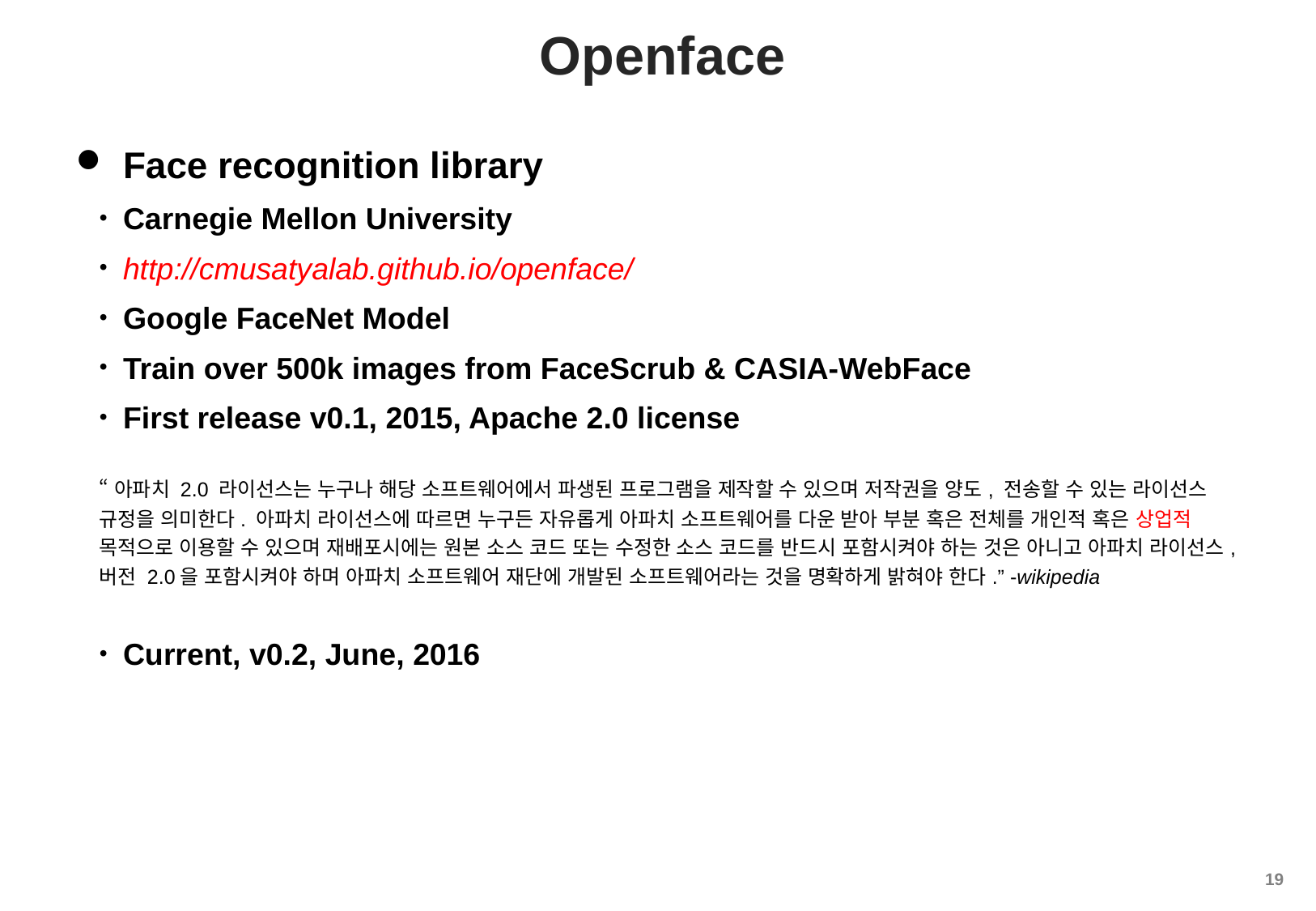

# Openface
Face recognition library
Carnegie Mellon University
http://cmusatyalab.github.io/openface/
Google FaceNet Model
Train over 500k images from FaceScrub & CASIA-WebFace
First release v0.1, 2015, Apache 2.0 license

“아파치 2.0 라이선스는 누구나 해당 소프트웨어에서 파생된 프로그램을 제작할 수 있으며 저작권을 양도, 전송할 수 있는 라이선스 규정을 의미한다. 아파치 라이선스에 따르면 누구든 자유롭게 아파치 소프트웨어를 다운 받아 부분 혹은 전체를 개인적 혹은 상업적 목적으로 이용할 수 있으며 재배포시에는 원본 소스 코드 또는 수정한 소스 코드를 반드시 포함시켜야 하는 것은 아니고 아파치 라이선스, 버전 2.0을 포함시켜야 하며 아파치 소프트웨어 재단에 개발된 소프트웨어라는 것을 명확하게 밝혀야 한다.” -wikipedia

Current, v0.2, June, 2016